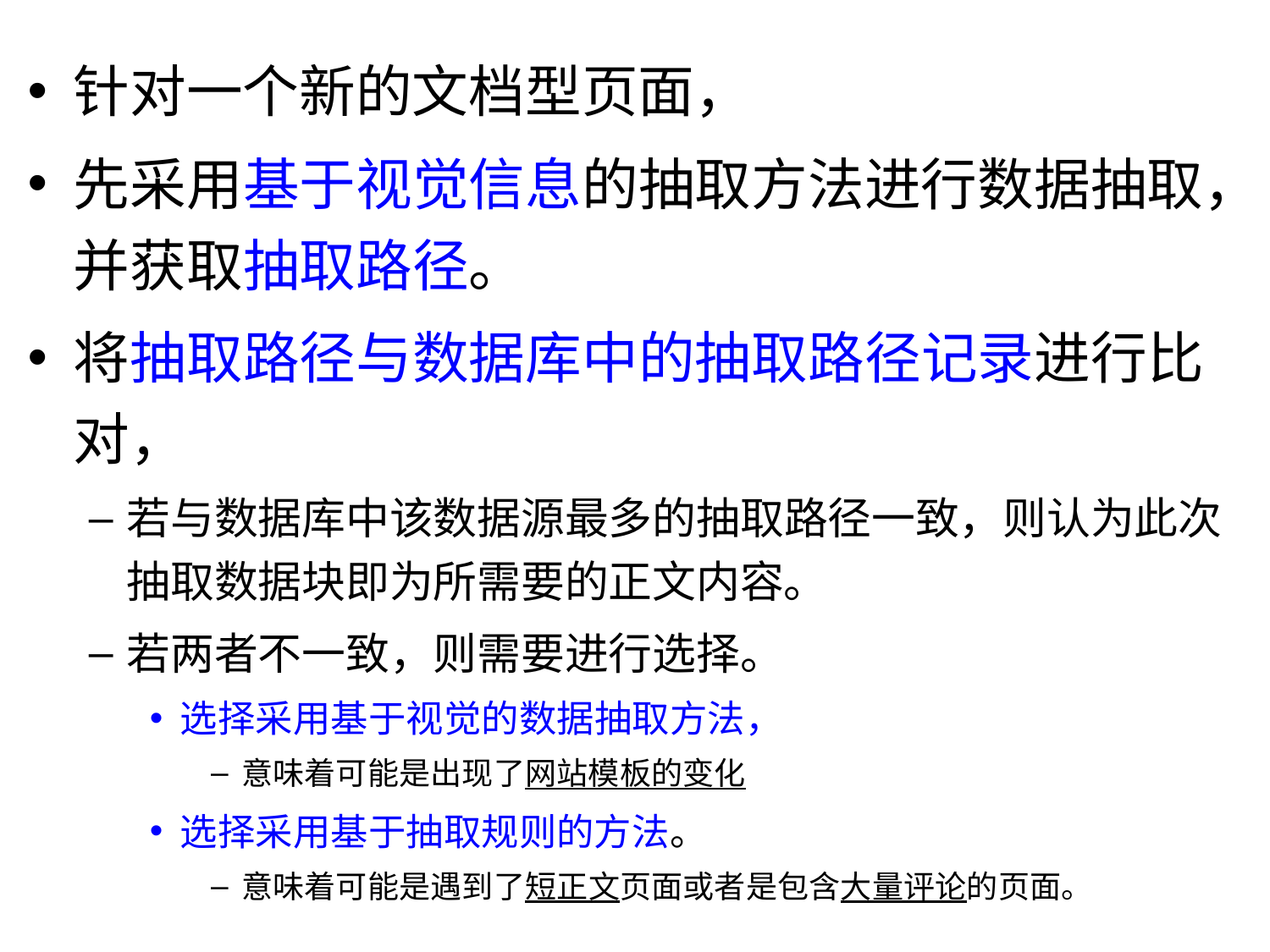

针对一个新的文档型页面，
先采用基于视觉信息的抽取方法进行数据抽取，并获取抽取路径。
将抽取路径与数据库中的抽取路径记录进行比对，
若与数据库中该数据源最多的抽取路径一致，则认为此次抽取数据块即为所需要的正文内容。
若两者不一致，则需要进行选择。
选择采用基于视觉的数据抽取方法，
意味着可能是出现了网站模板的变化
选择采用基于抽取规则的方法。
意味着可能是遇到了短正文页面或者是包含大量评论的页面。